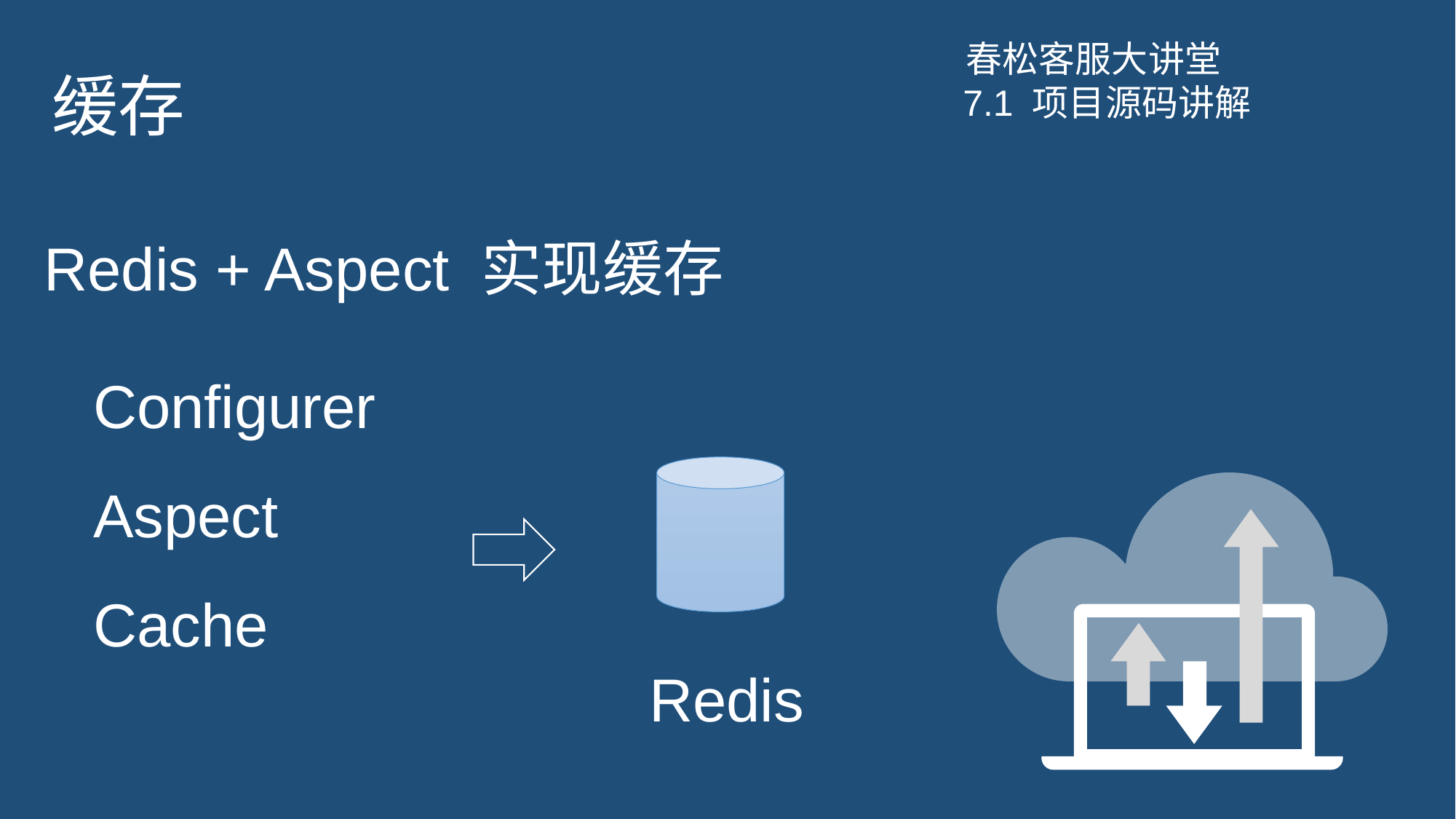

# 缓存
春松客服大讲堂
7.1 项目源码讲解
Redis + Aspect 实现缓存
Configurer
Aspect
Cache

Redis